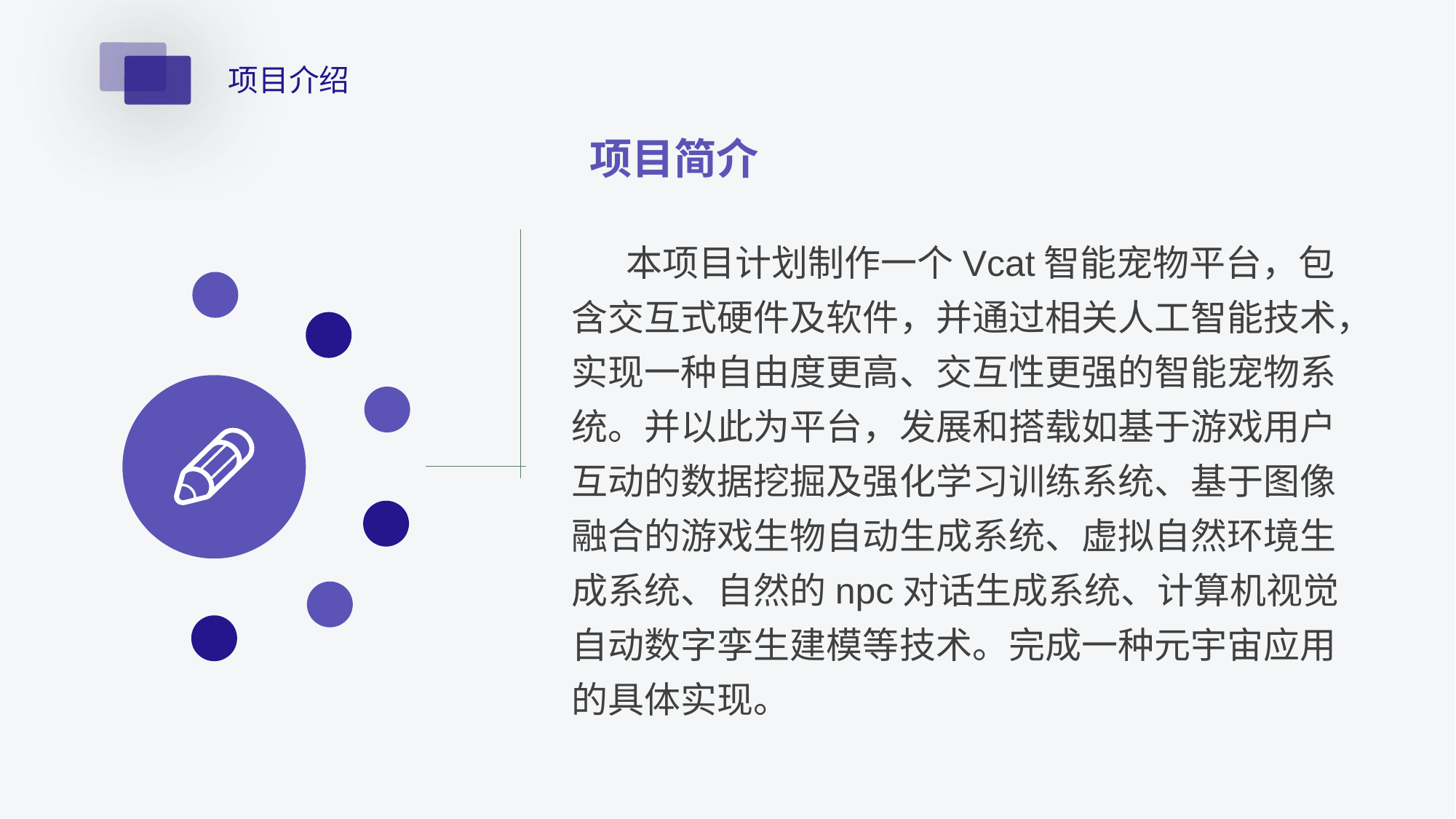

项目介绍
项目简介
本项目计划制作一个Vcat智能宠物平台，包含交互式硬件及软件，并通过相关人工智能技术，实现一种自由度更高、交互性更强的智能宠物系统。并以此为平台，发展和搭载如基于游戏用户互动的数据挖掘及强化学习训练系统、基于图像融合的游戏生物自动生成系统、虚拟自然环境生成系统、自然的npc对话生成系统、计算机视觉自动数字孪生建模等技术。完成一种元宇宙应用的具体实现。